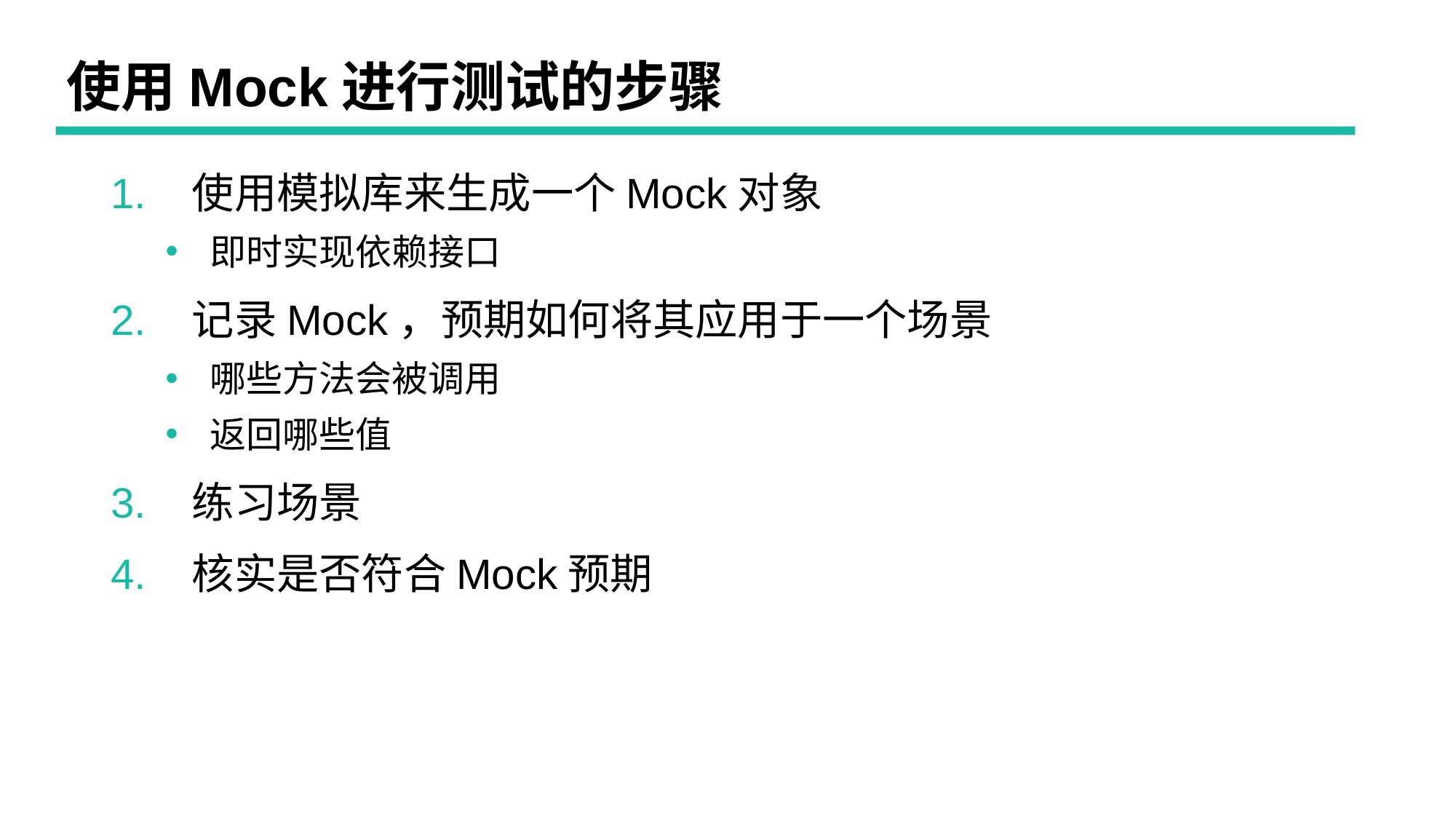

# 使用Mock进行测试的步骤
 使用模拟库来生成一个Mock对象
 即时实现依赖接口
 记录Mock，预期如何将其应用于一个场景
 哪些方法会被调用
 返回哪些值
 练习场景
 核实是否符合Mock预期